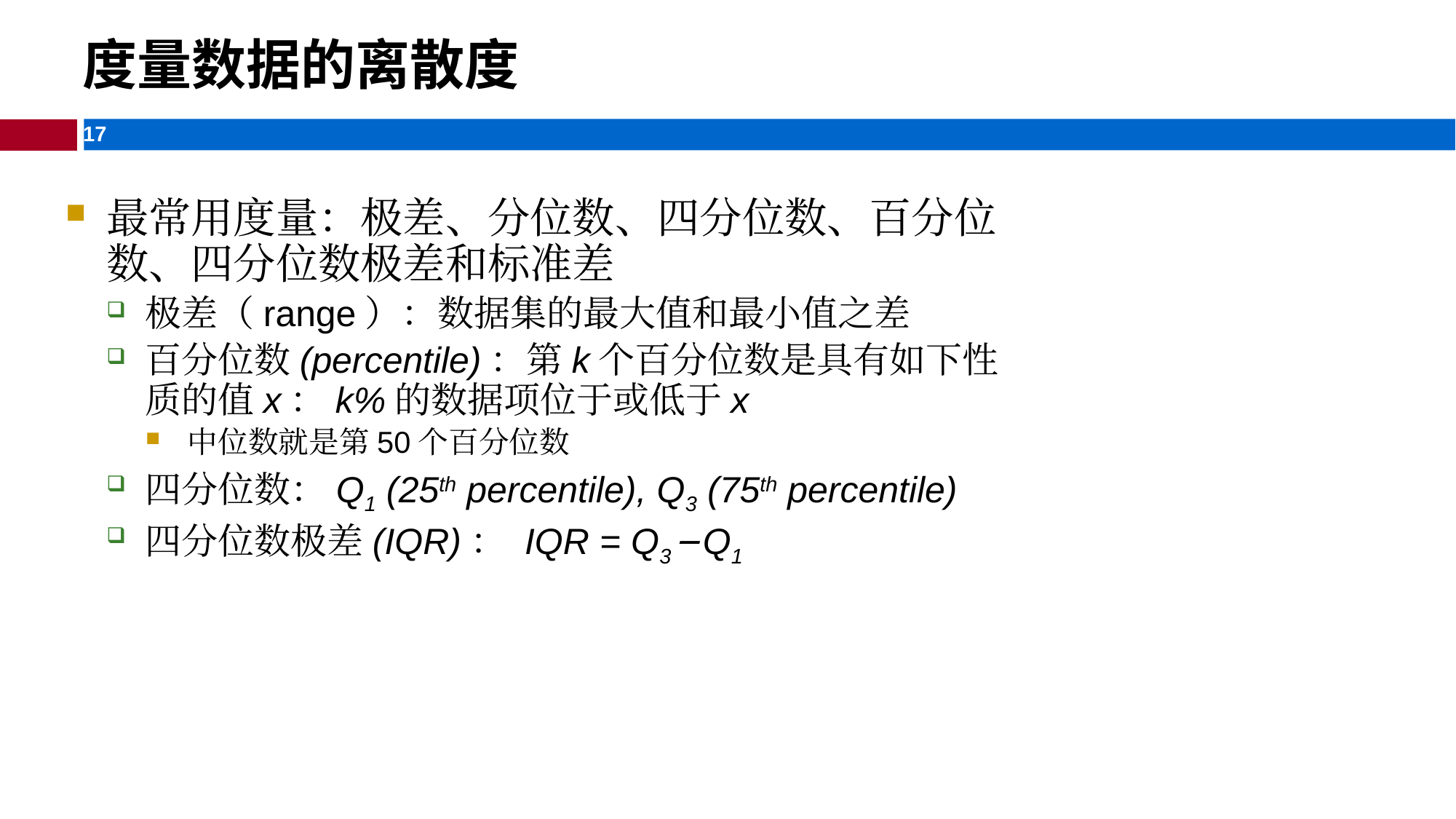

度量数据的离散度
最常用度量：极差、分位数、四分位数、百分位数、四分位数极差和标准差
极差（range）：数据集的最大值和最小值之差
百分位数(percentile)：第k个百分位数是具有如下性质的值x：k%的数据项位于或低于x
中位数就是第50个百分位数
四分位数：Q1 (25th percentile), Q3 (75th percentile)
四分位数极差(IQR)： IQR = Q3 – Q1